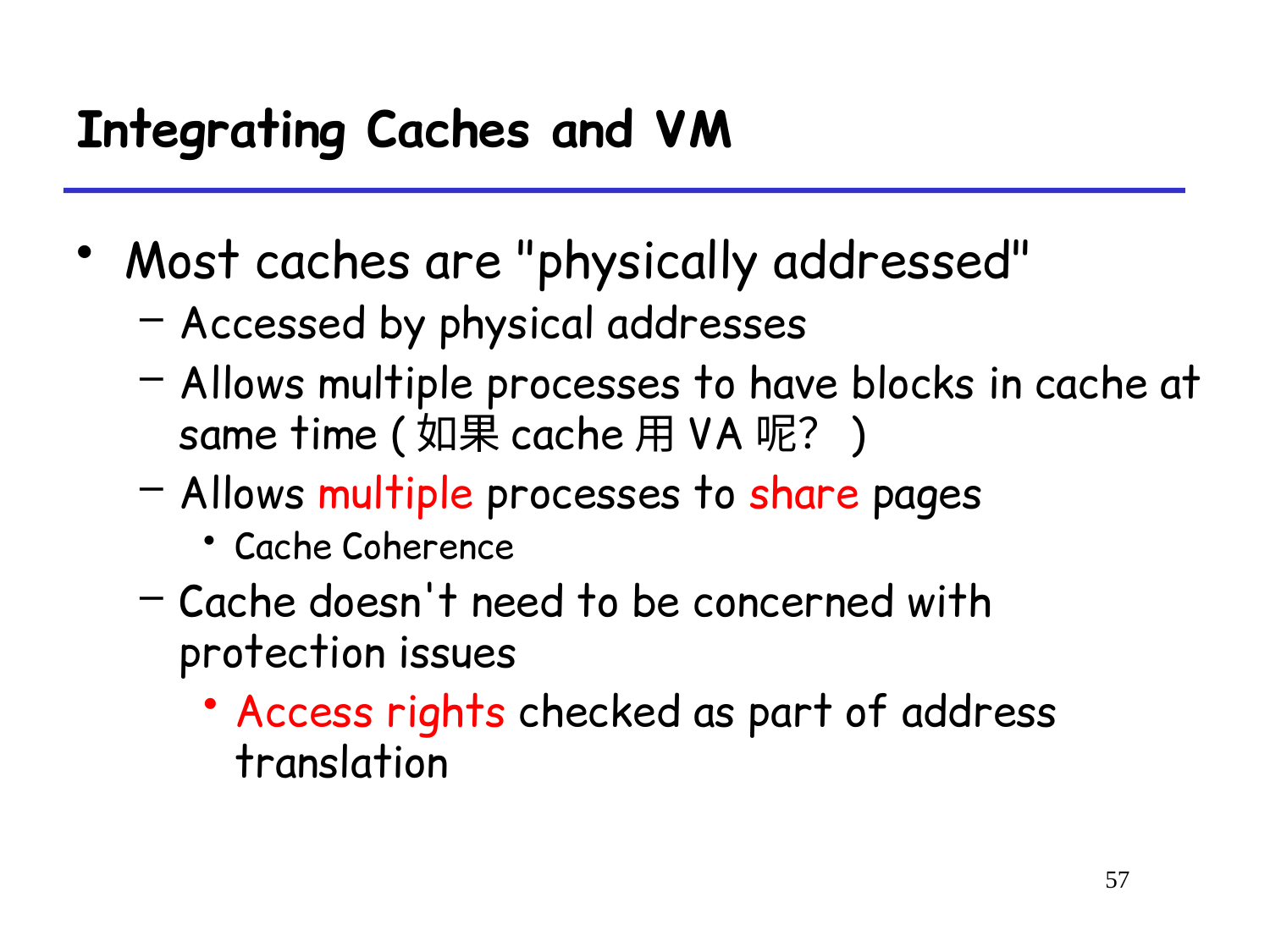

# Integrating Caches and VM
Most caches are "physically addressed"
Accessed by physical addresses
Allows multiple processes to have blocks in cache at same time (如果cache用VA呢？)
Allows multiple processes to share pages
Cache Coherence
Cache doesn't need to be concerned with protection issues
Access rights checked as part of address translation
57